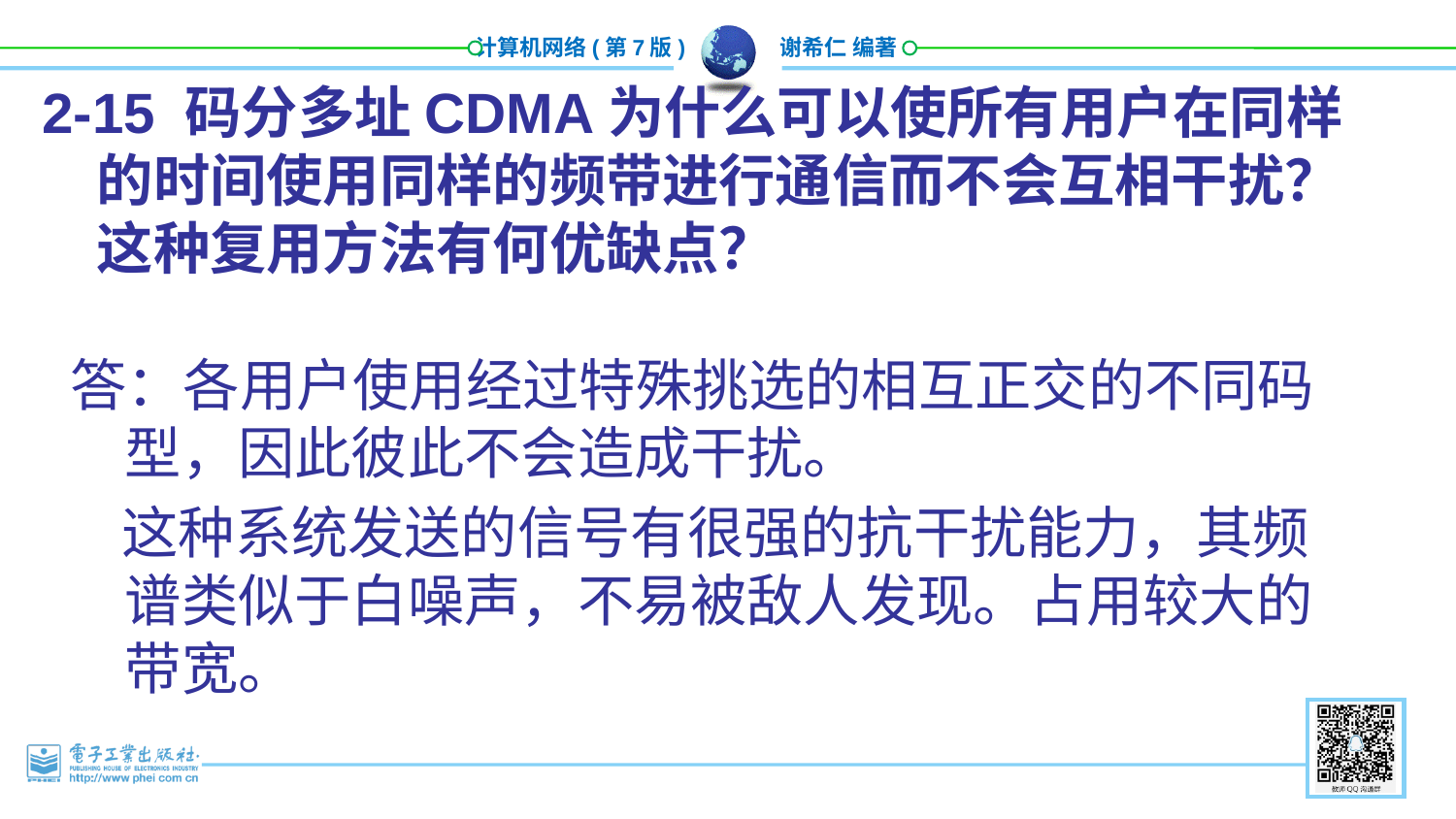

2-15 码分多址CDMA为什么可以使所有用户在同样的时间使用同样的频带进行通信而不会互相干扰？这种复用方法有何优缺点？
答：各用户使用经过特殊挑选的相互正交的不同码型，因此彼此不会造成干扰。
   这种系统发送的信号有很强的抗干扰能力，其频谱类似于白噪声，不易被敌人发现。占用较大的带宽。